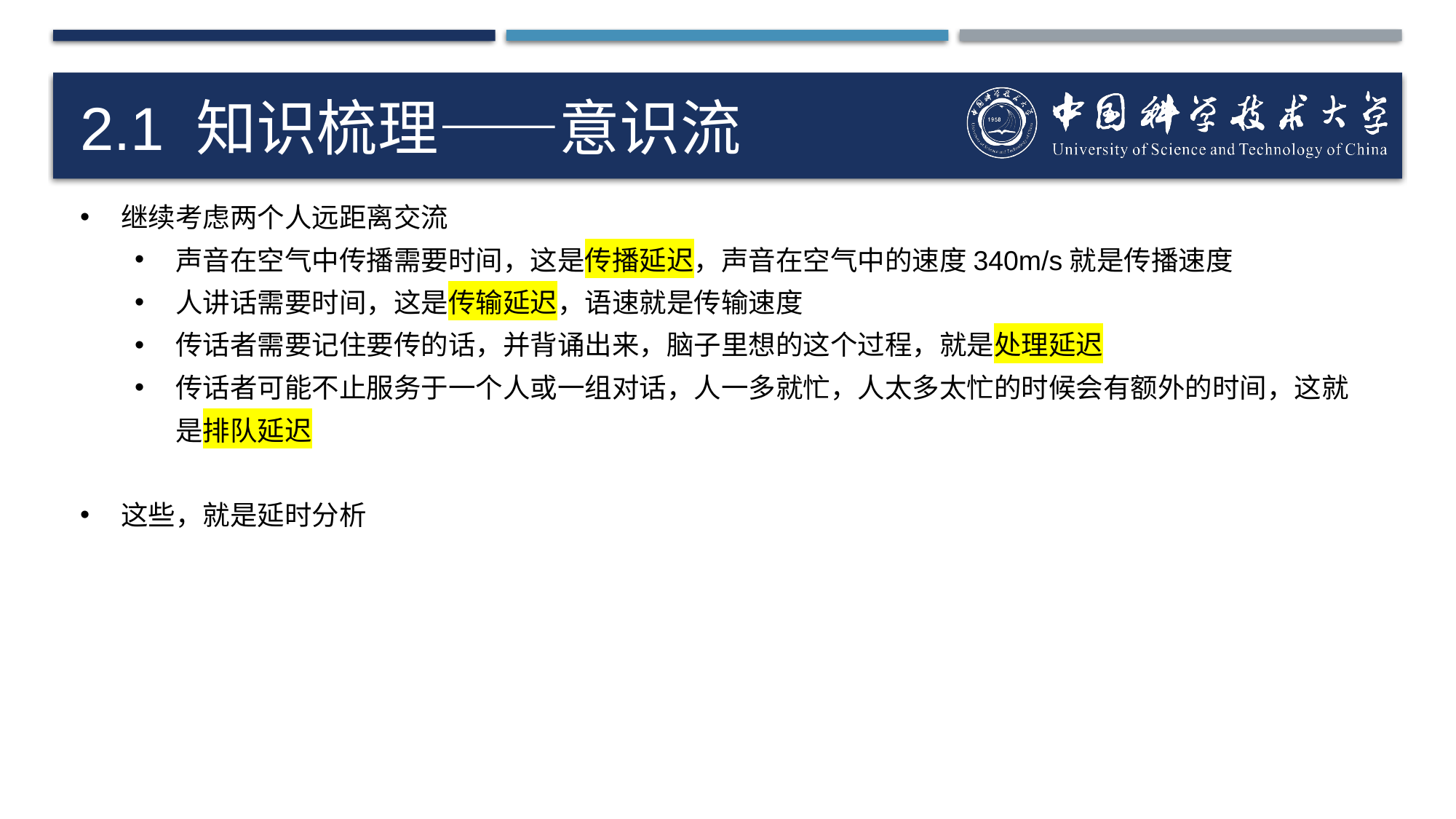

# 2.1 知识梳理——意识流
继续考虑两个人远距离交流
声音在空气中传播需要时间，这是传播延迟，声音在空气中的速度340m/s就是传播速度
人讲话需要时间，这是传输延迟，语速就是传输速度
传话者需要记住要传的话，并背诵出来，脑子里想的这个过程，就是处理延迟
传话者可能不止服务于一个人或一组对话，人一多就忙，人太多太忙的时候会有额外的时间，这就是排队延迟

这些，就是延时分析